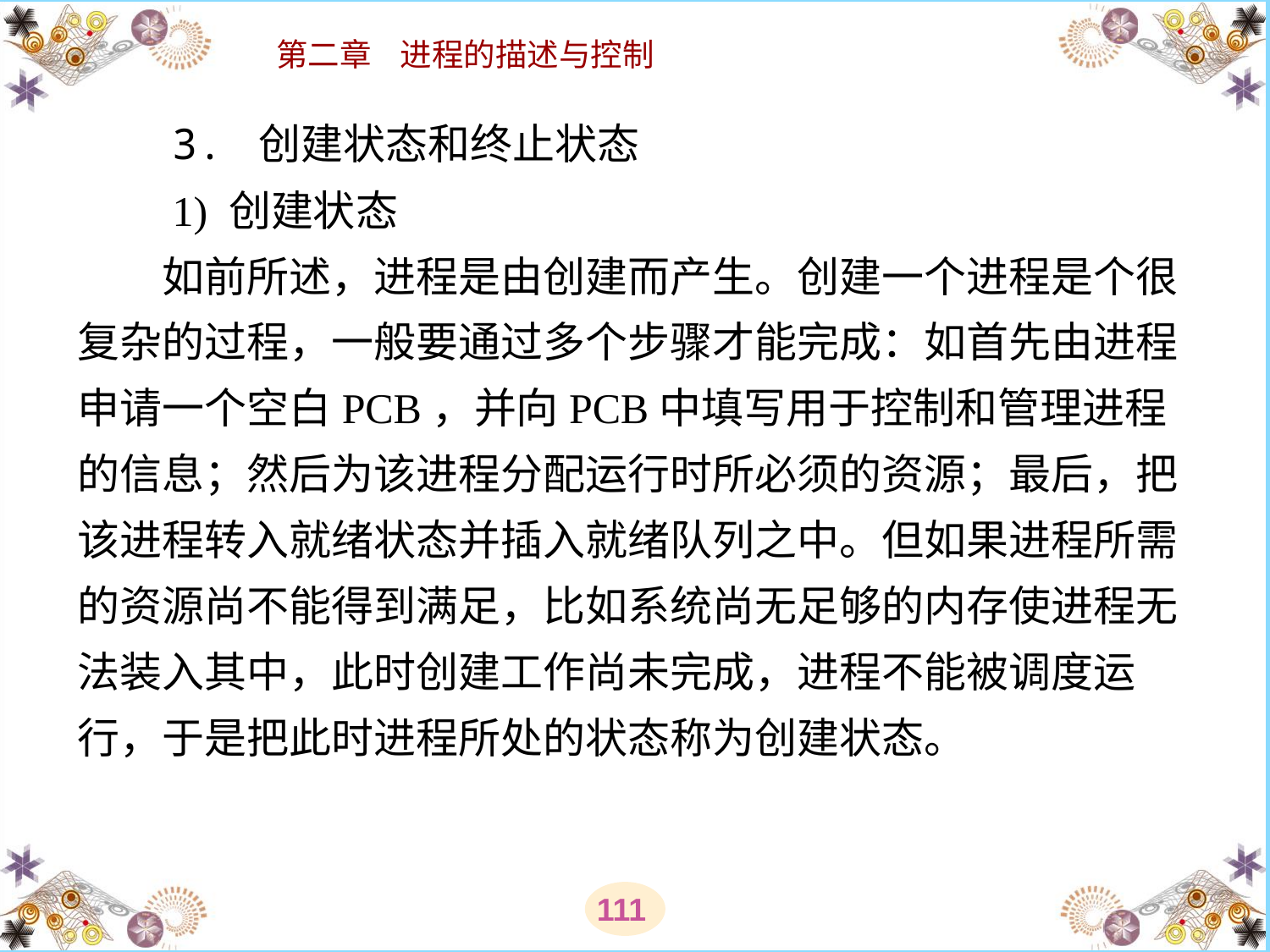

# 3. 创建状态和终止状态 　　1) 创建状态 　　如前所述，进程是由创建而产生。创建一个进程是个很复杂的过程，一般要通过多个步骤才能完成：如首先由进程申请一个空白PCB，并向PCB中填写用于控制和管理进程的信息；然后为该进程分配运行时所必须的资源；最后，把该进程转入就绪状态并插入就绪队列之中。但如果进程所需的资源尚不能得到满足，比如系统尚无足够的内存使进程无法装入其中，此时创建工作尚未完成，进程不能被调度运行，于是把此时进程所处的状态称为创建状态。